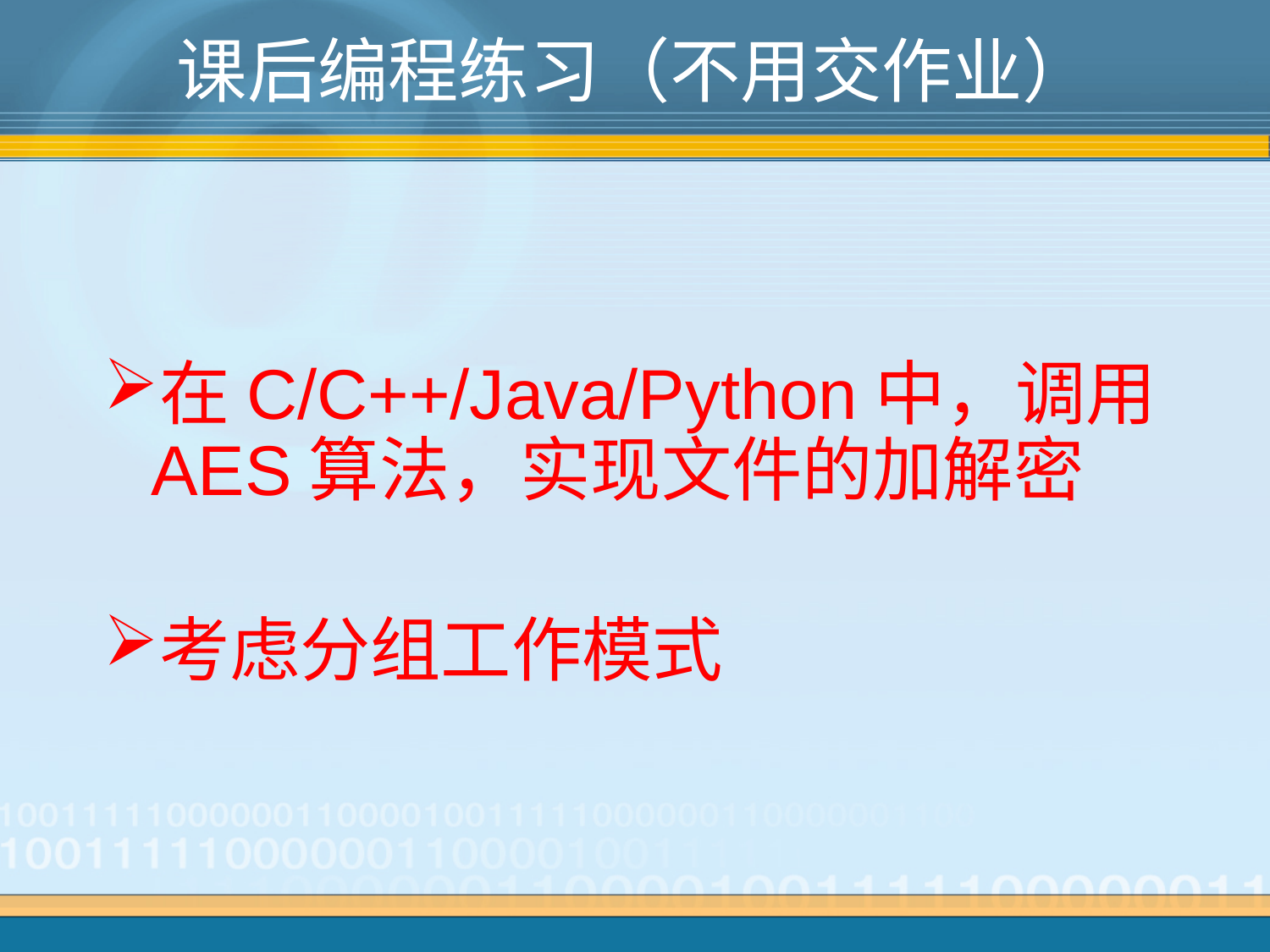

# 课后编程练习（不用交作业）

在C/C++/Java/Python中，调用AES算法，实现文件的加解密

考虑分组工作模式